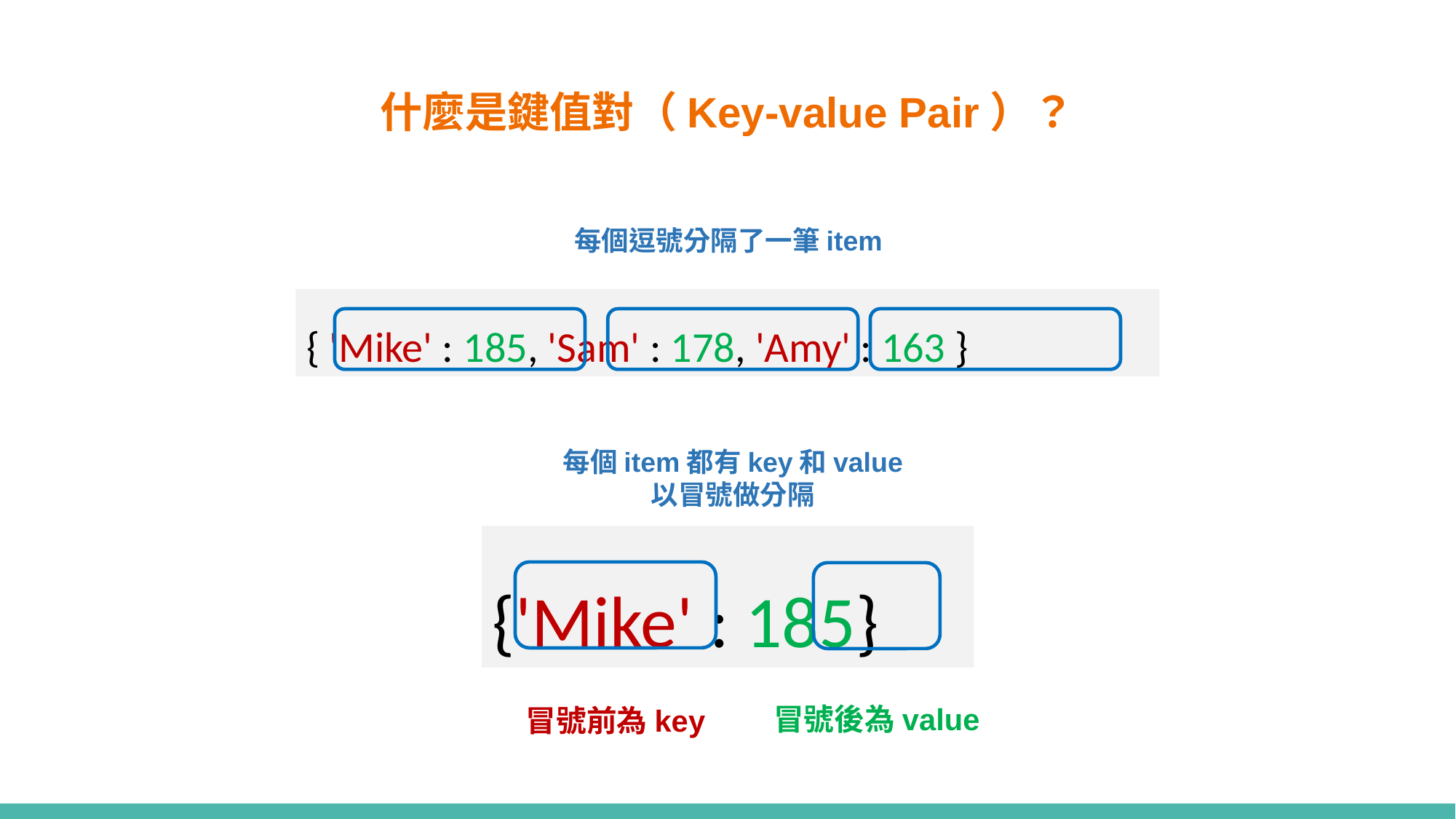

# 什麼是鍵值對（Key-value Pair）？
每個逗號分隔了一筆item
{ 'Mike' : 185, 'Sam' : 178, 'Amy' : 163 }

每個item都有key和value
以冒號做分隔
{'Mike' : 185}

冒號後為value
冒號前為key